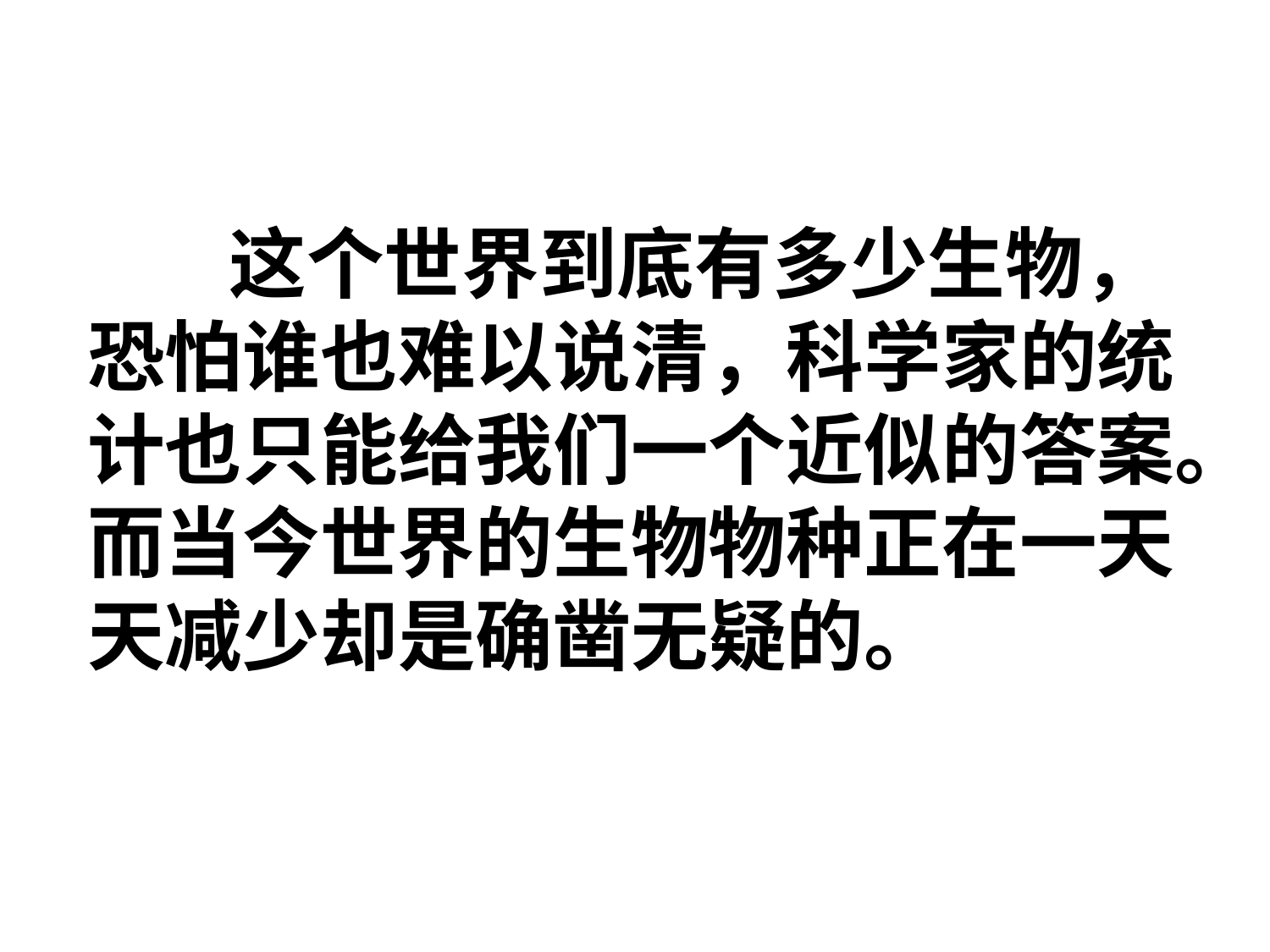

这个世界到底有多少生物，恐怕谁也难以说清，科学家的统计也只能给我们一个近似的答案。而当今世界的生物物种正在一天天减少却是确凿无疑的。